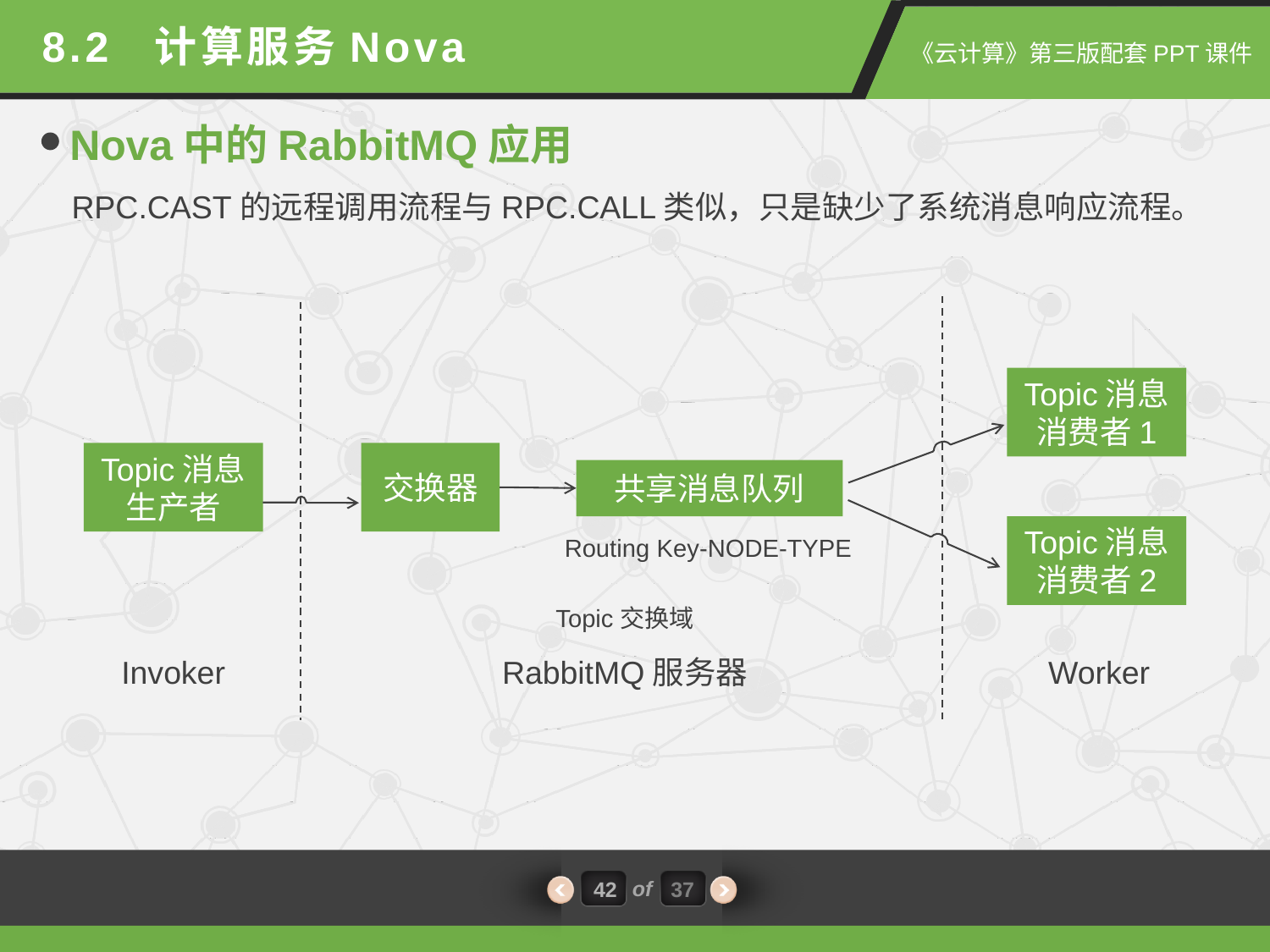

8.2  计算服务Nova
Nova中的RabbitMQ应用

RPC.CAST的远程调用流程与RPC.CALL类似，只是缺少了系统消息响应流程。
Topic消息消费者1
Topic消息生产者
交换器

共享消息队列

Topic消息消费者2
Routing Key-NODE-TYPE

Topic交换域
Invoker
RabbitMQ服务器
Worker
42